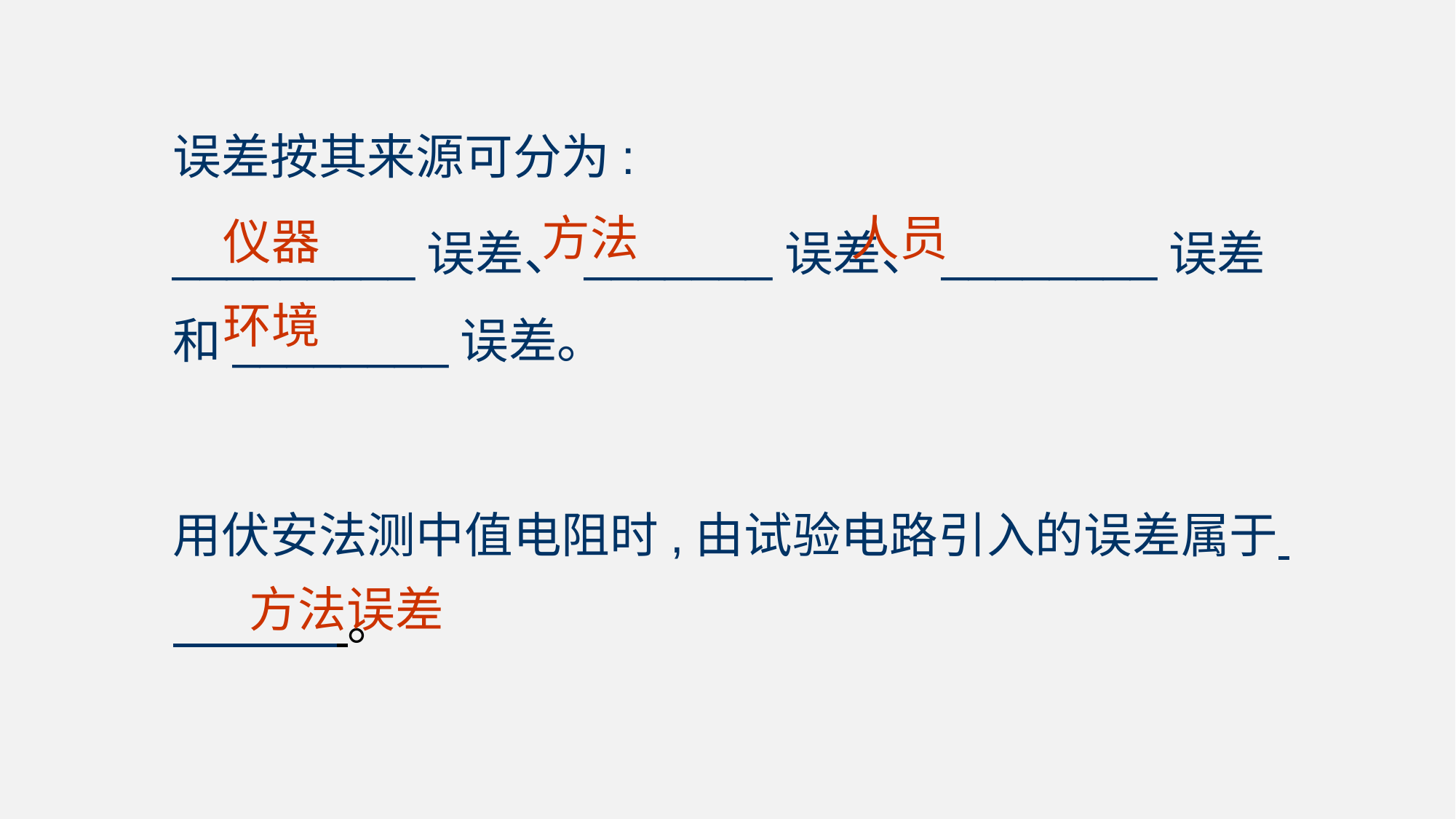

误差按其来源可分为:
_________误差、_______误差、________误差和________误差。

用伏安法测中值电阻时,由试验电路引入的误差属于                  。
方法
人员
仪器
环境
方法误差